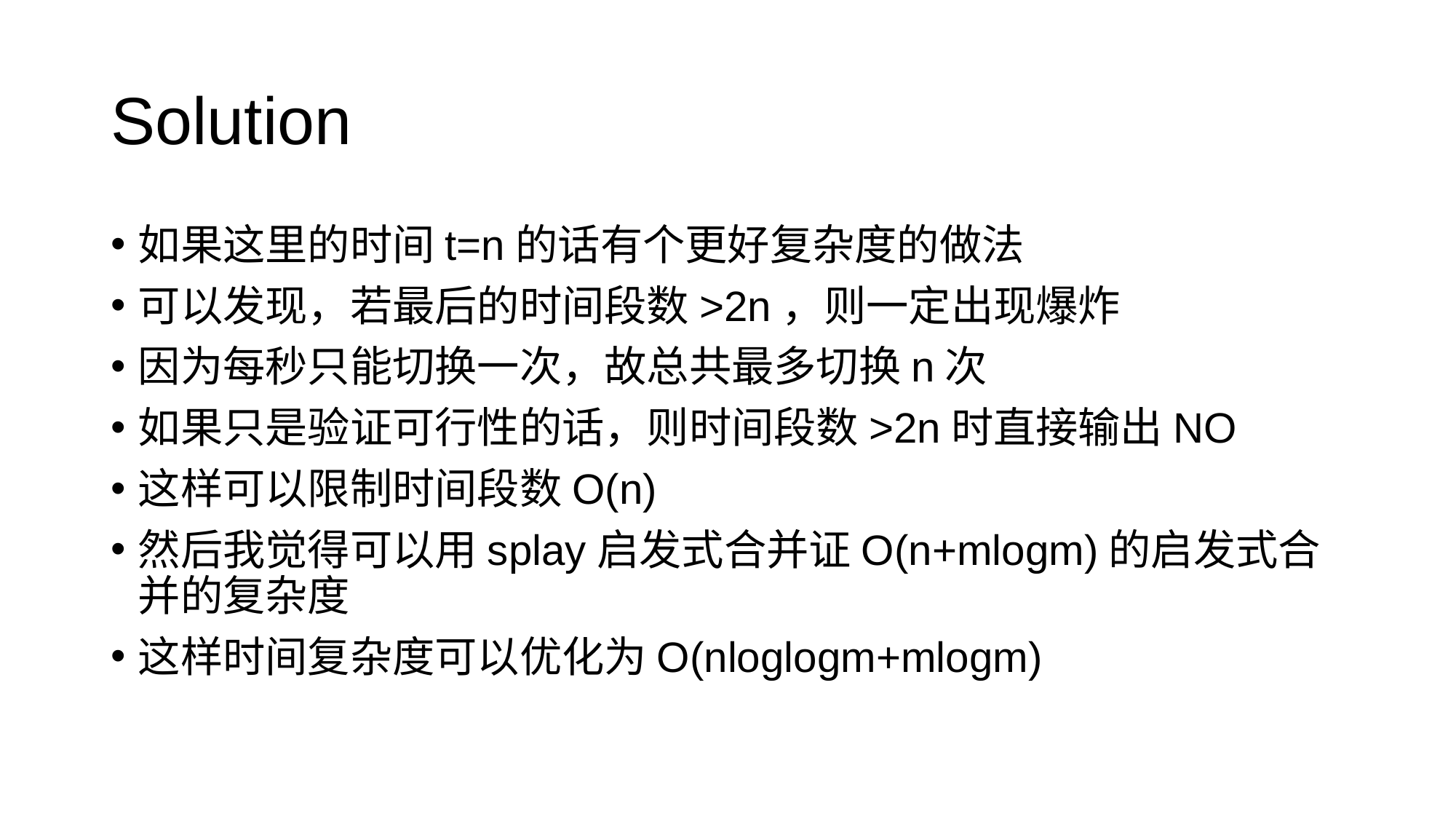

# Solution
如果这里的时间t=n的话有个更好复杂度的做法
可以发现，若最后的时间段数>2n，则一定出现爆炸
因为每秒只能切换一次，故总共最多切换n次
如果只是验证可行性的话，则时间段数>2n时直接输出NO
这样可以限制时间段数O(n)
然后我觉得可以用splay启发式合并证O(n+mlogm)的启发式合并的复杂度
这样时间复杂度可以优化为O(nloglogm+mlogm)